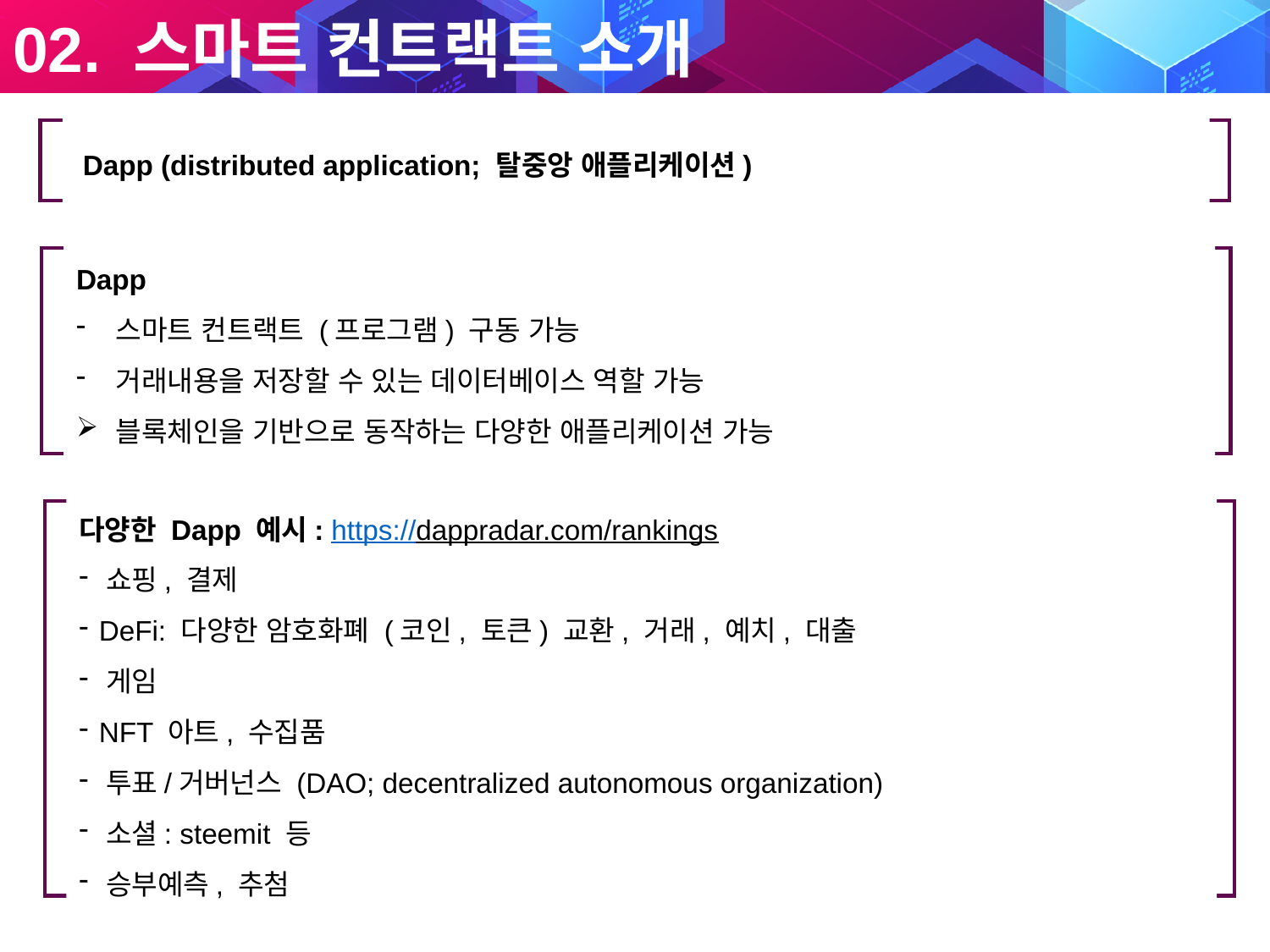

02. 스마트 컨트랙트 소개
­ Dapp (distributed application; 탈중앙 애플리케이션)

Dapp
스마트 컨트랙트 (프로그램) 구동 가능
거래내용을 저장할 수 있는 데이터베이스 역할 가능
블록체인을 기반으로 동작하는 다양한 애플리케이션 가능

다양한 Dapp 예시: https://dappradar.com/rankings
 쇼핑, 결제
 DeFi: 다양한 암호화폐 (코인, 토큰) 교환, 거래, 예치, 대출
 게임
 NFT 아트, 수집품
 투표/거버넌스 (DAO; decentralized autonomous organization)
 소셜: steemit 등
 승부예측, 추첨